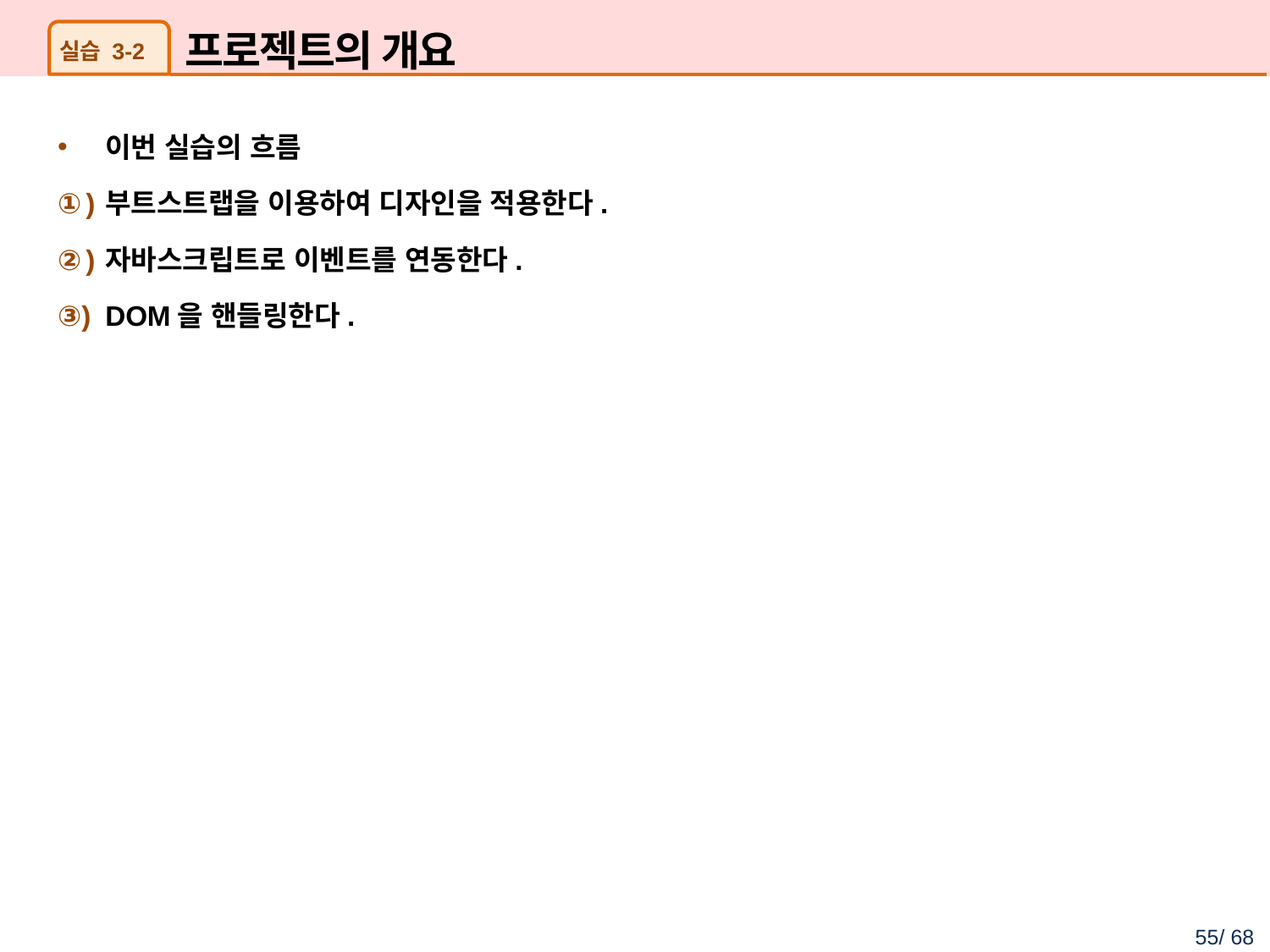

# 프로젝트의 개요
실습 3-2
이번 실습의 흐름
부트스트랩을 이용하여 디자인을 적용한다.
자바스크립트로 이벤트를 연동한다.
DOM을 핸들링한다.